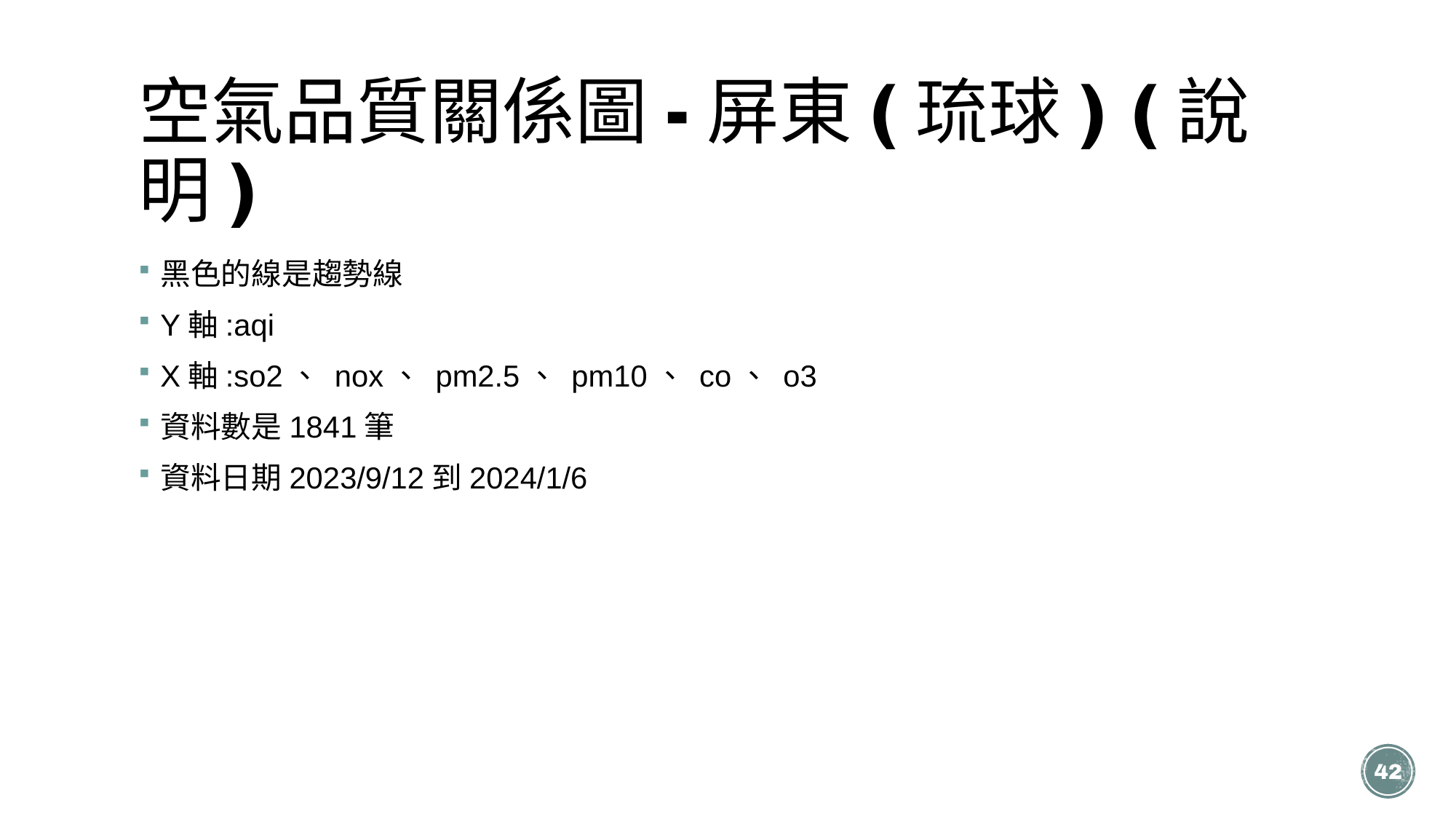

# 空氣品質關係圖-屏東(琉球) (說明)
黑色的線是趨勢線
Y軸:aqi
X軸:so2、 nox、 pm2.5、 pm10、 co、 o3
資料數是1841筆
資料日期2023/9/12到2024/1/6

42